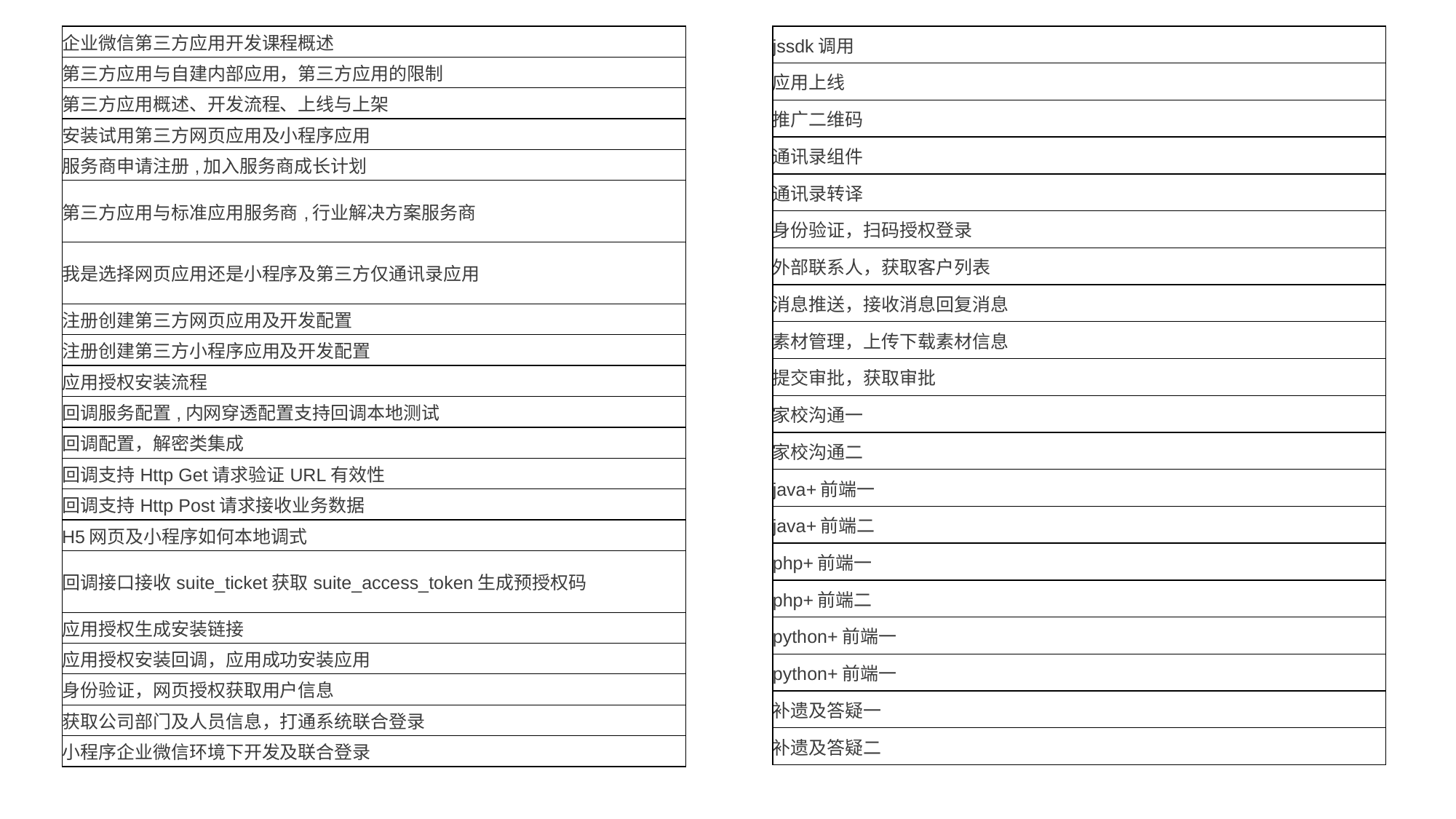

| 企业微信第三方应用开发课程概述 |
| --- |
| 第三方应用与自建内部应用，第三方应用的限制 |
| 第三方应用概述、开发流程、上线与上架 |
| 安装试用第三方网页应用及小程序应用 |
| 服务商申请注册,加入服务商成长计划 |
| 第三方应用与标准应用服务商,行业解决方案服务商 |
| 我是选择网页应用还是小程序及第三方仅通讯录应用 |
| 注册创建第三方网页应用及开发配置 |
| 注册创建第三方小程序应用及开发配置 |
| 应用授权安装流程 |
| 回调服务配置,内网穿透配置支持回调本地测试 |
| 回调配置，解密类集成 |
| 回调支持Http Get请求验证URL有效性 |
| 回调支持Http Post请求接收业务数据 |
| H5网页及小程序如何本地调式 |
| 回调接口接收suite\_ticket获取suite\_access\_token生成预授权码 |
| 应用授权生成安装链接 |
| 应用授权安装回调，应用成功安装应用 |
| 身份验证，网页授权获取用户信息 |
| 获取公司部门及人员信息，打通系统联合登录 |
| 小程序企业微信环境下开发及联合登录 |
| jssdk调用 |
| --- |
| 应用上线 |
| 推广二维码 |
| 通讯录组件 |
| 通讯录转译 |
| 身份验证，扫码授权登录 |
| 外部联系人，获取客户列表 |
| 消息推送，接收消息回复消息 |
| 素材管理，上传下载素材信息 |
| 提交审批，获取审批 |
| 家校沟通一 |
| 家校沟通二 |
| java+前端一 |
| java+前端二 |
| php+前端一 |
| php+前端二 |
| python+前端一 |
| python+前端一 |
| 补遗及答疑一 |
| 补遗及答疑二 |